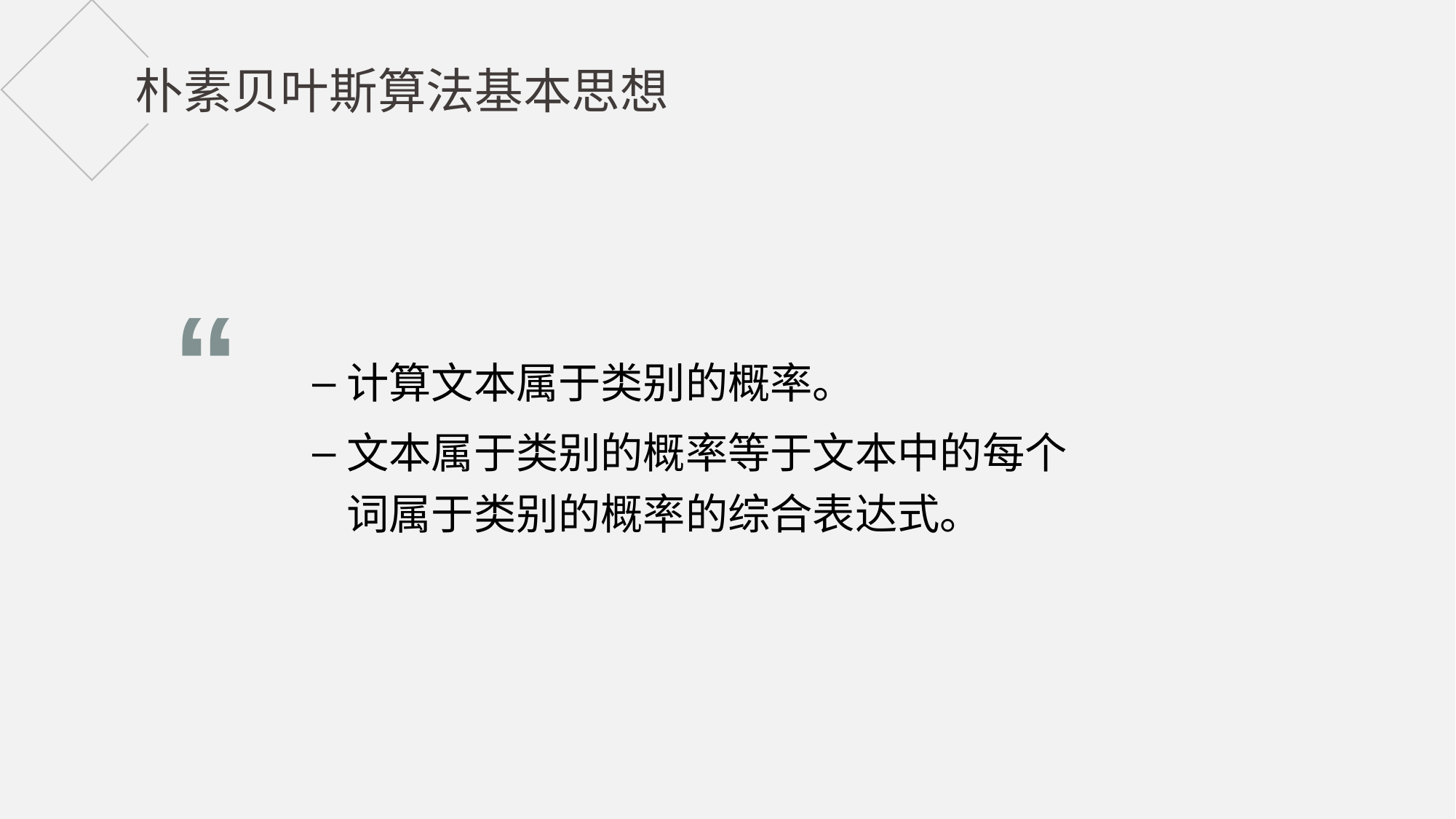

朴素贝叶斯算法基本思想
“
计算文本属于类别的概率。
文本属于类别的概率等于文本中的每个词属于类别的概率的综合表达式。